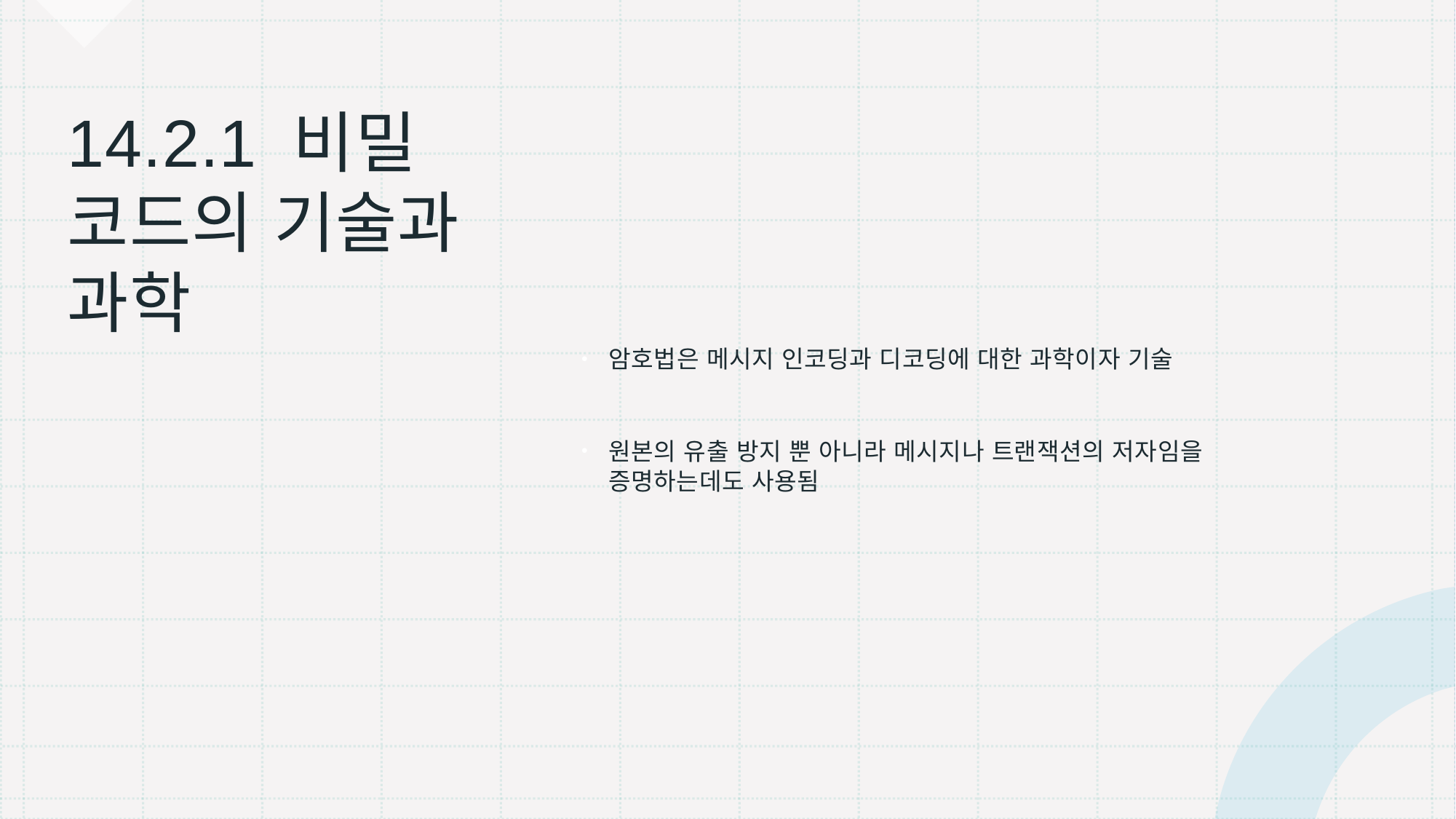

암호법은 메시지 인코딩과 디코딩에 대한 과학이자 기술

원본의 유출 방지 뿐 아니라 메시지나 트랜잭션의 저자임을 증명하는데도 사용됨
# 14.2.1 비밀 코드의 기술과 과학